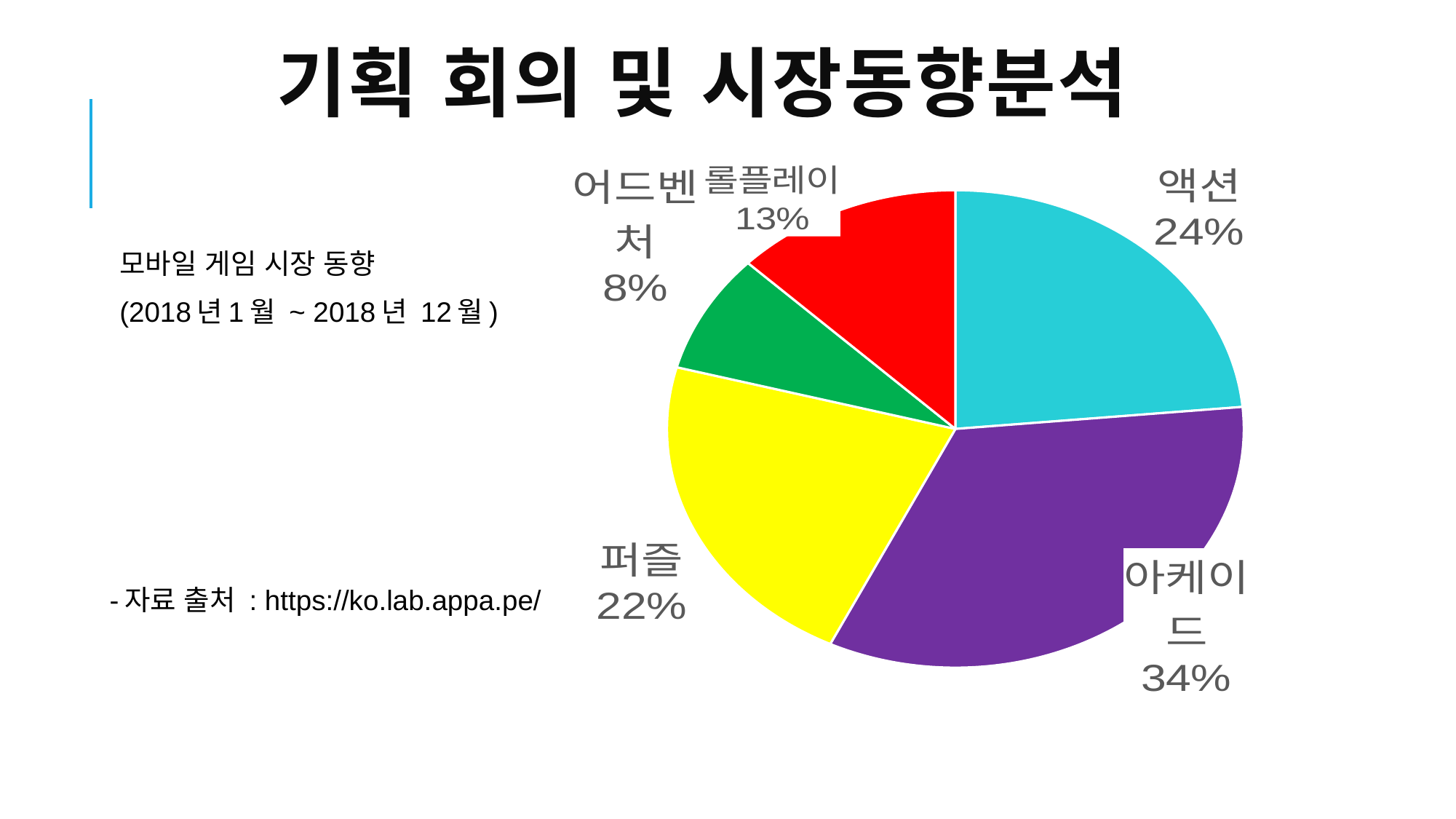

# 기획 회의 및 시장동향분석

### Chart

| Category | 판매 |
|---|---|
| 액션 | 14.0 |
| 아케이드 | 20.0 |
| 퍼즐 | 13.1 |
| 어드벤처 | 4.8 |
| 롤플레이 | 7.6 |
모바일 게임 시장 동향
(2018년1월 ~ 2018년 12월)

-자료 출처 : https://ko.lab.appa.pe/